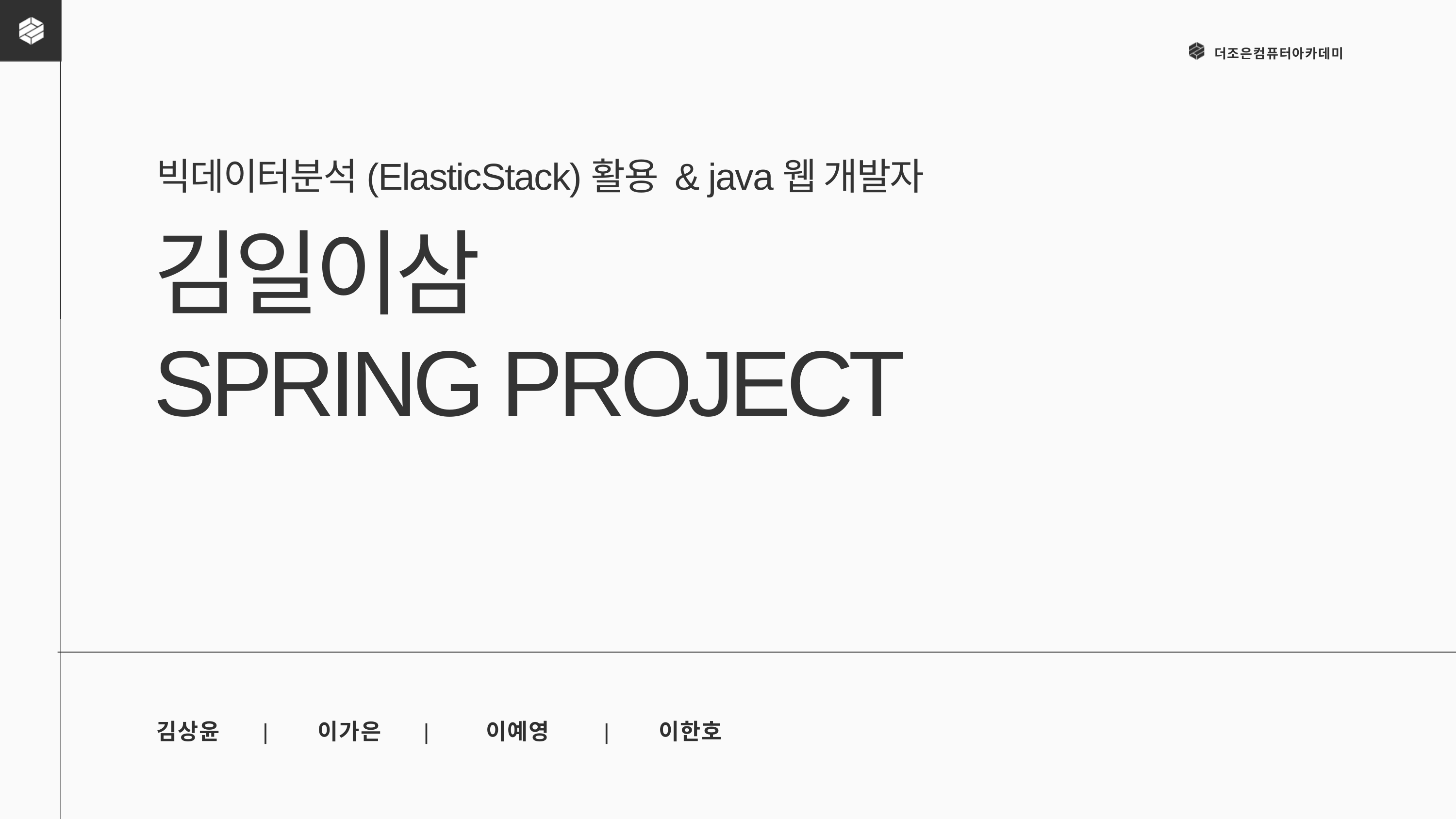

더조은컴퓨터아카데미

빅데이터분석(ElasticStack)활용 & java웹 개발자

김일이삼
SPRING PROJECT

김상윤      |      이가은      |       이예영        |      이한호